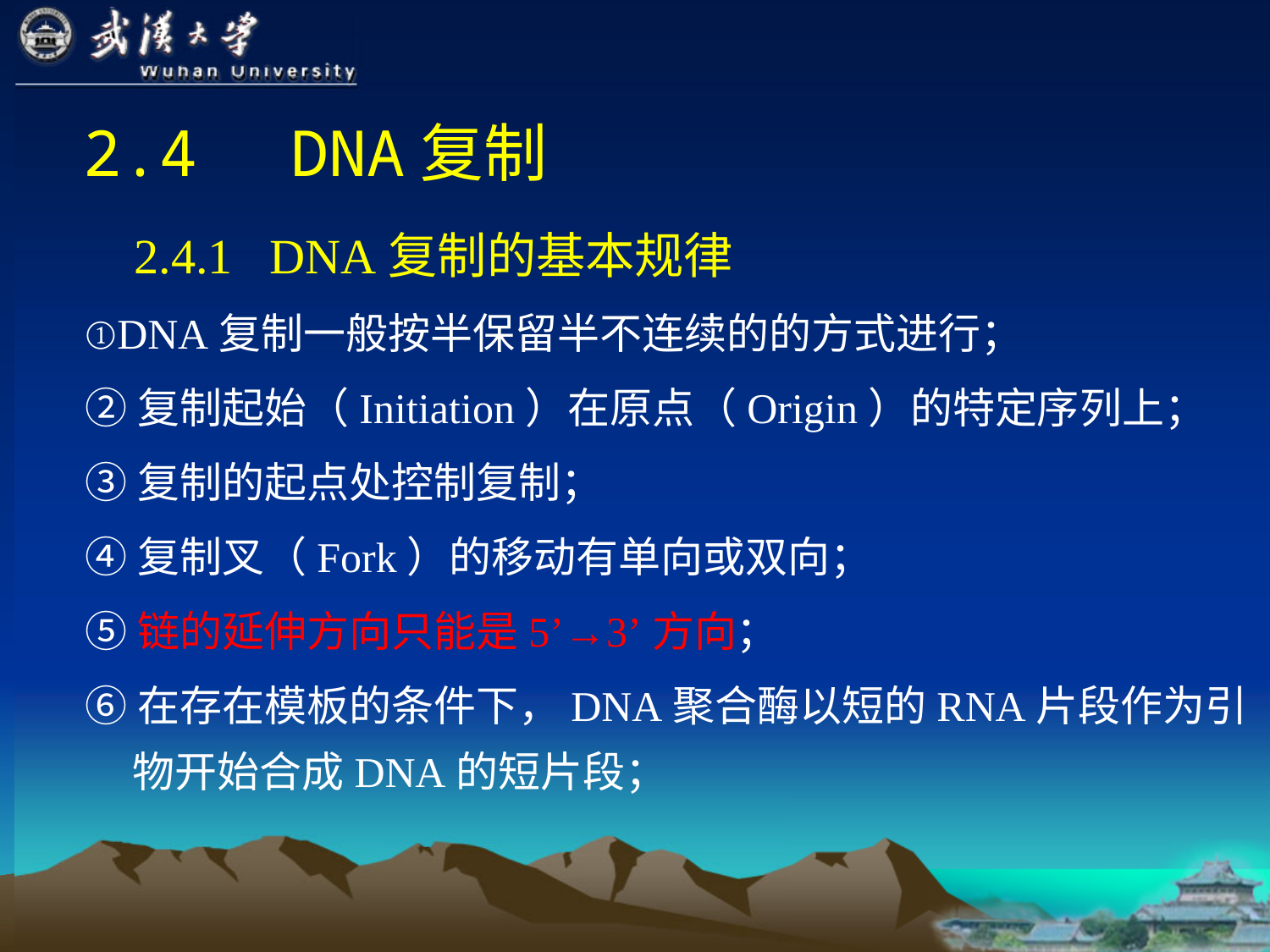

# 2.4　DNA复制
    2.4.1   DNA复制的基本规律
①DNA复制一般按半保留半不连续的的方式进行；
②复制起始（Initiation）在原点（Origin）的特定序列上；
③复制的起点处控制复制；
④复制叉（Fork）的移动有单向或双向；
⑤链的延伸方向只能是5’→3’方向；
⑥在存在模板的条件下，DNA聚合酶以短的RNA片段作为引物开始合成DNA的短片段；